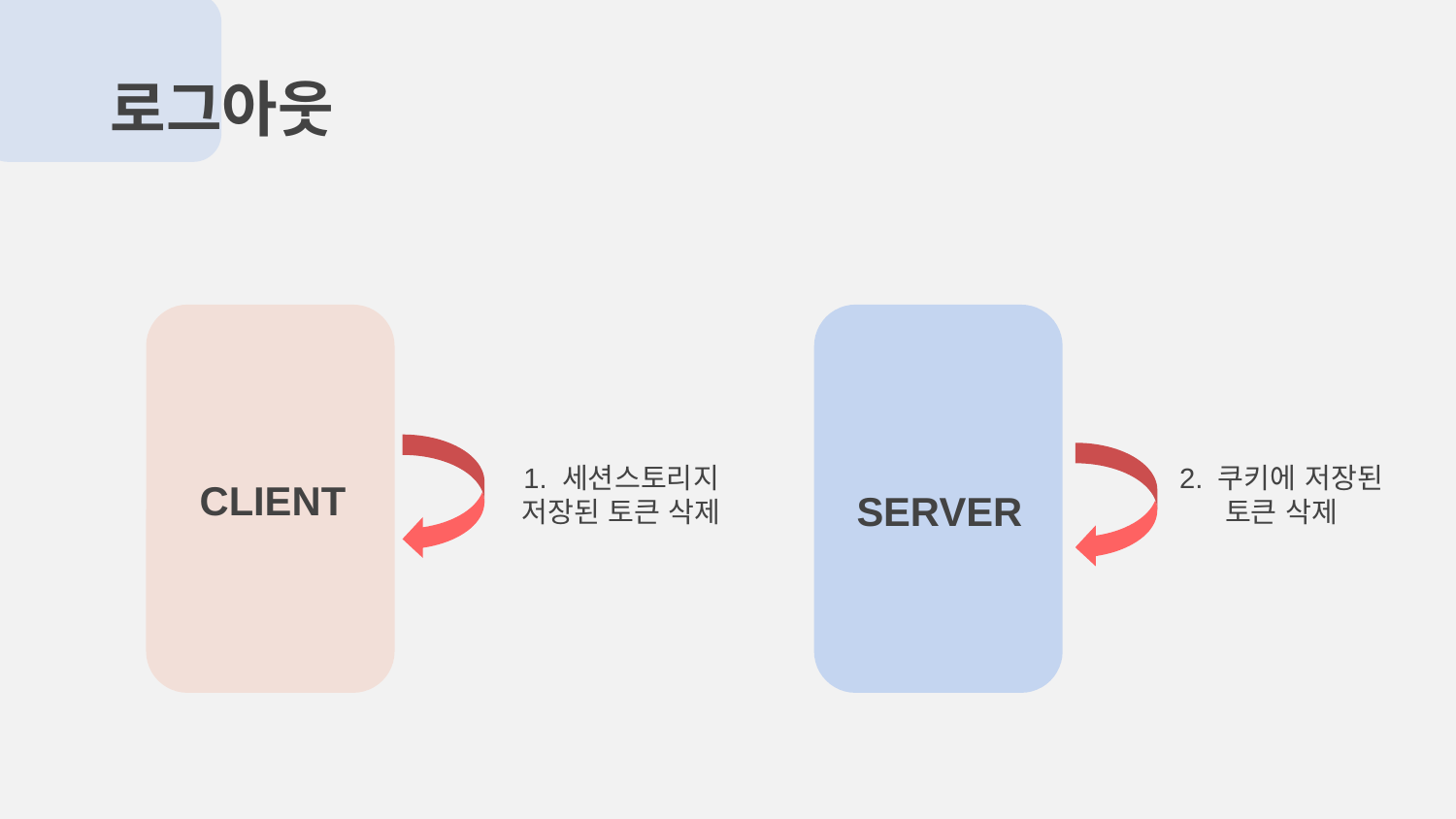

로그아웃

2. 쿠키에 저장된 토큰 삭제
CLIENT
1. 세션스토리지 저장된 토큰 삭제
SERVER